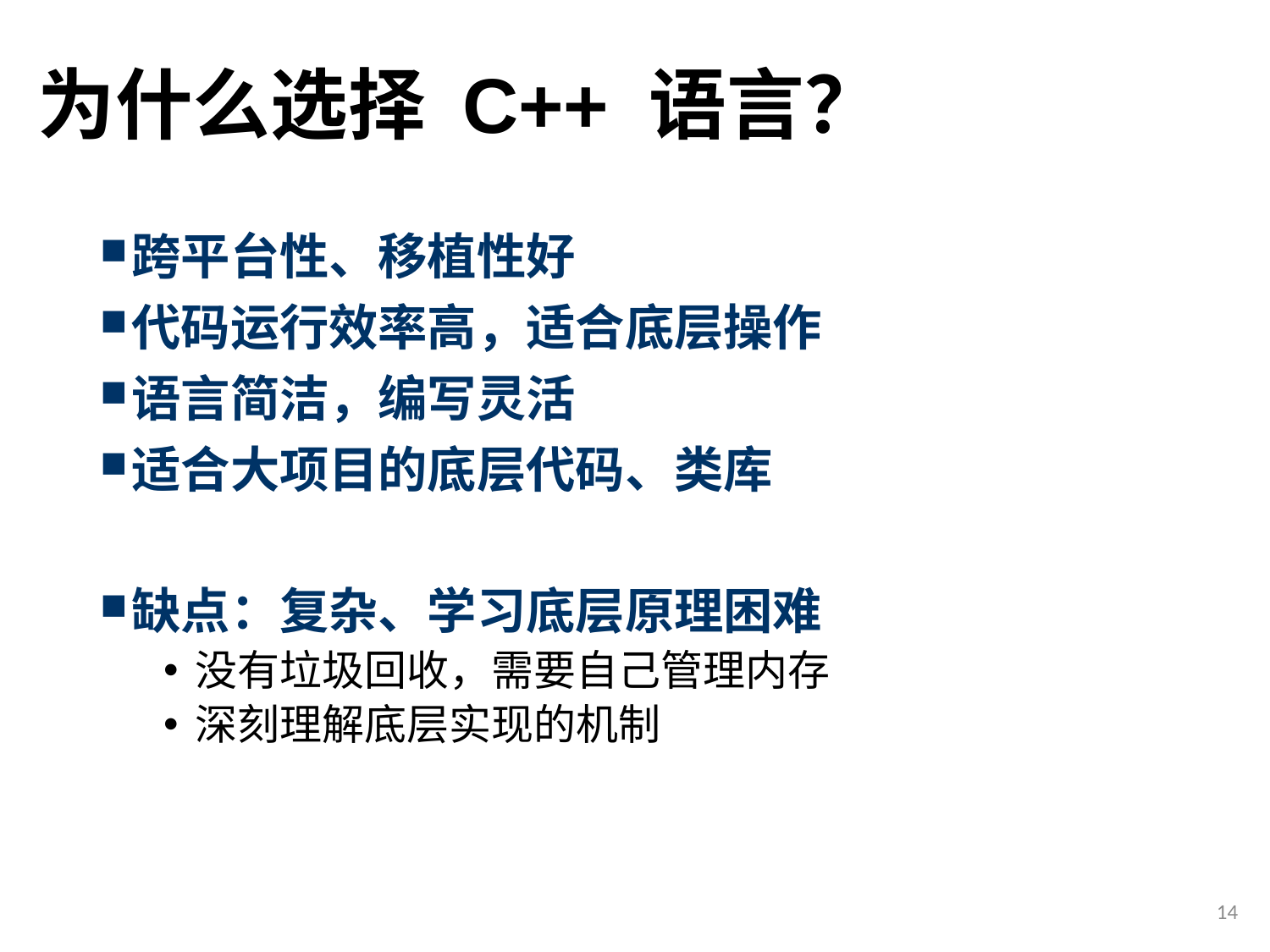

# 为什么选择 C++ 语言？
跨平台性、移植性好
代码运行效率高，适合底层操作
语言简洁，编写灵活
适合大项目的底层代码、类库

缺点：复杂、学习底层原理困难
没有垃圾回收，需要自己管理内存
深刻理解底层实现的机制
14